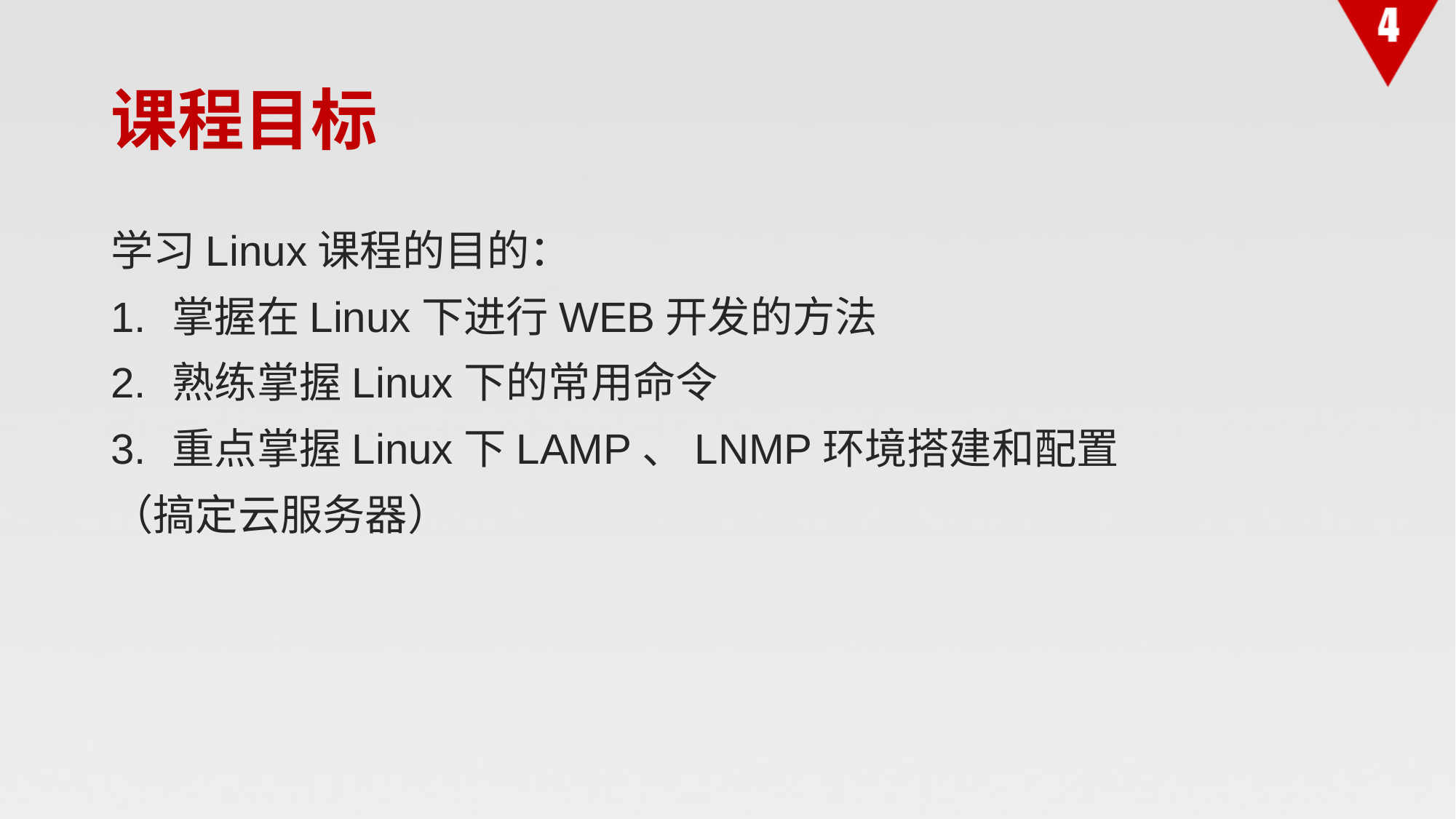

# 课程目标
学习Linux课程的目的：
掌握在Linux下进行WEB开发的方法
熟练掌握Linux下的常用命令
重点掌握Linux下LAMP、LNMP环境搭建和配置
（搞定云服务器）